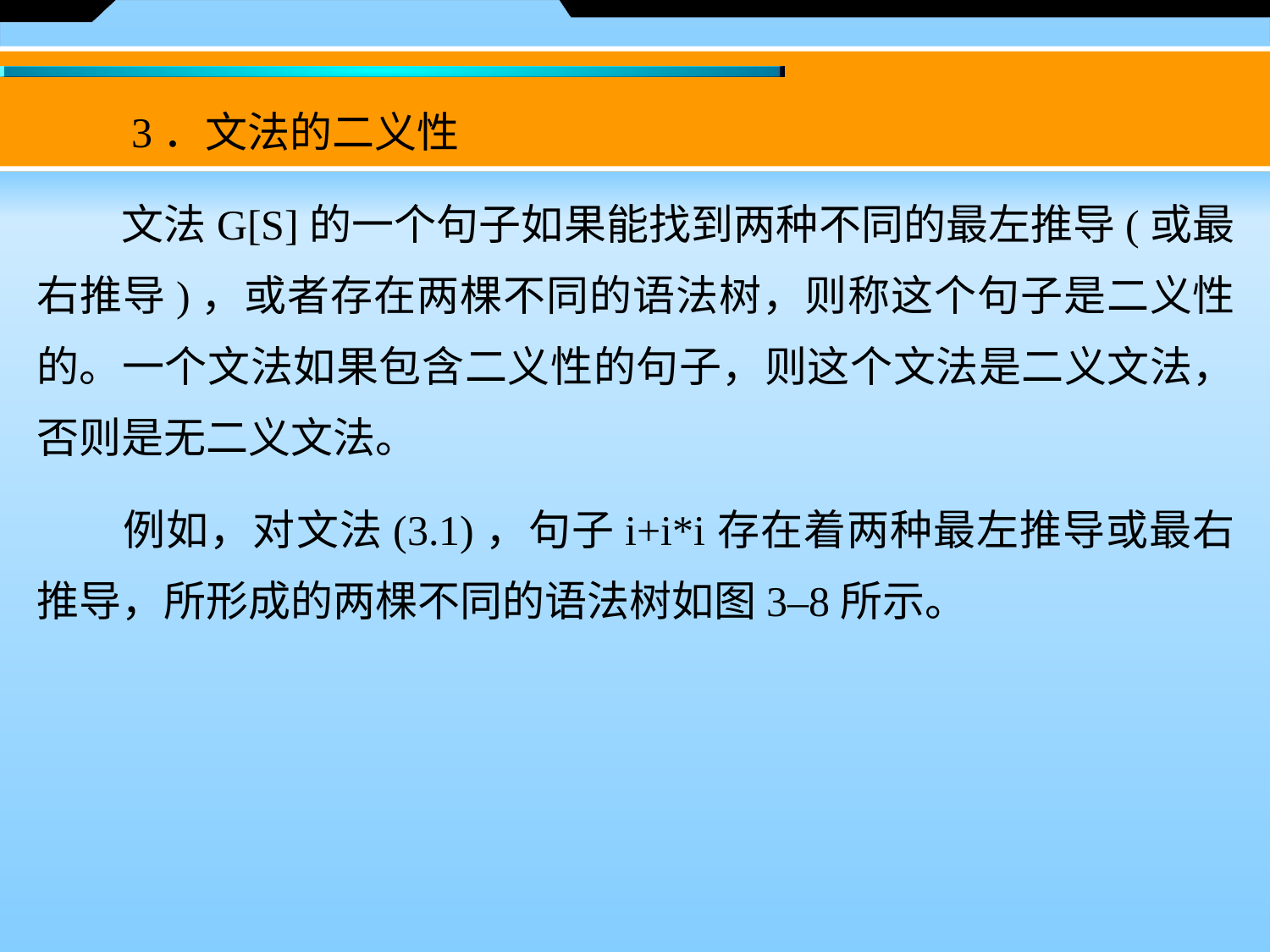

3．文法的二义性
　　文法G[S]的一个句子如果能找到两种不同的最左推导(或最右推导)，或者存在两棵不同的语法树，则称这个句子是二义性的。一个文法如果包含二义性的句子，则这个文法是二义文法，否则是无二义文法。
　　例如，对文法(3.1)，句子i+i*i存在着两种最左推导或最右推导，所形成的两棵不同的语法树如图3–8所示。